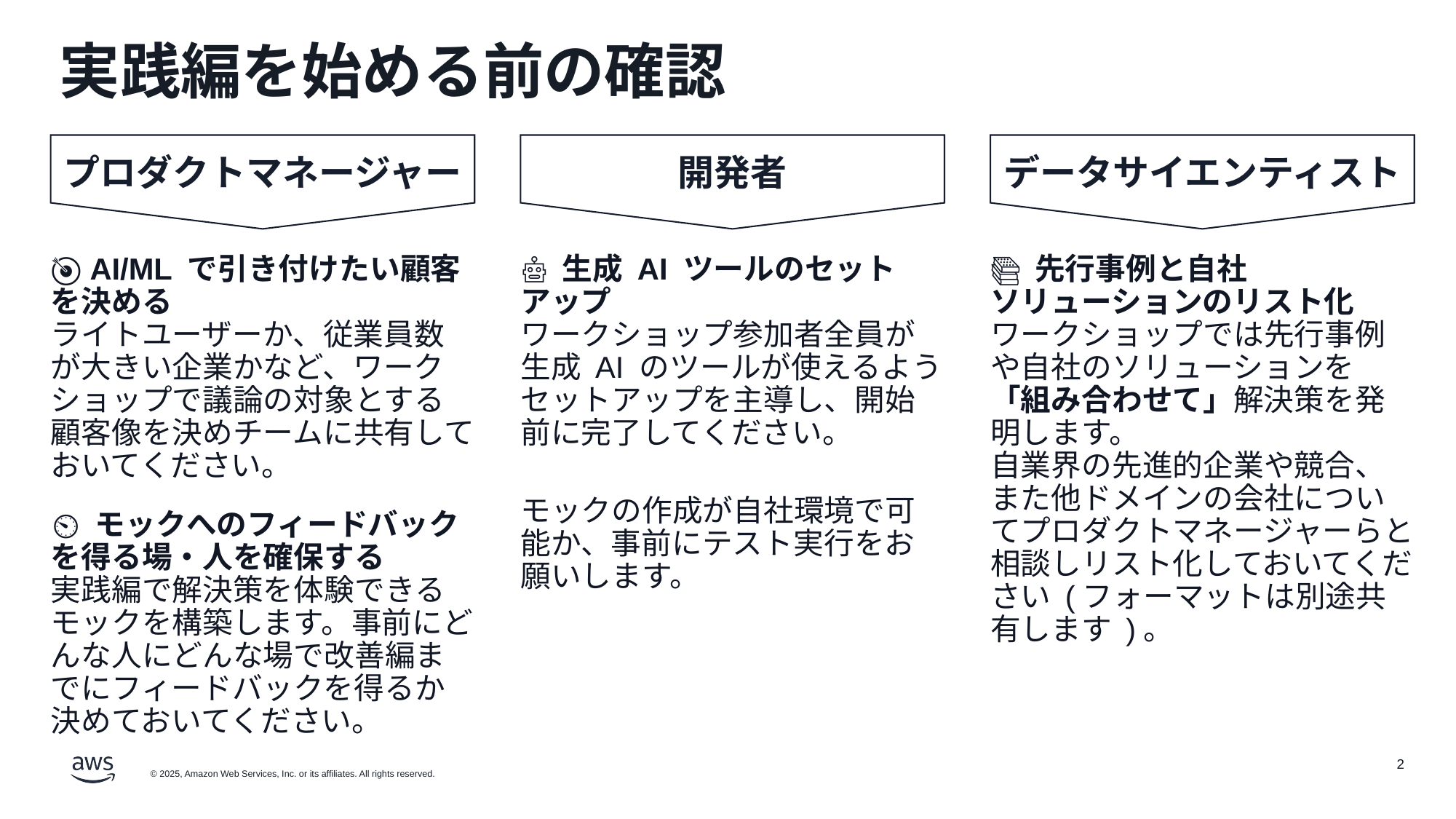

# 実践編を始める前の確認
プロダクトマネージャー
開発者
データサイエンティスト
🎯 AI/ML で引き付けたい顧客を決める
ライトユーザーか、従業員数が大きい企業かなど、ワークショップで議論の対象とする顧客像を決めチームに共有しておいてください。
🤖 生成 AI ツールのセットアップ
ワークショップ参加者全員が生成 AI のツールが使えるようセットアップを主導し、開始前に完了してください。
モックの作成が自社環境で可能か、事前にテスト実行をお願いします。
📚 先行事例と自社
ソリューションのリスト化
ワークショップでは先行事例や自社のソリューションを「組み合わせて」解決策を発明します。
自業界の先進的企業や競合、また他ドメインの会社についてプロダクトマネージャーらと相談しリスト化しておいてください (フォーマットは別途共有します )。
⏲️ モックへのフィードバックを得る場・人を確保する
実践編で解決策を体験できるモックを構築します。事前にどんな人にどんな場で改善編までにフィードバックを得るか決めておいてください。
2